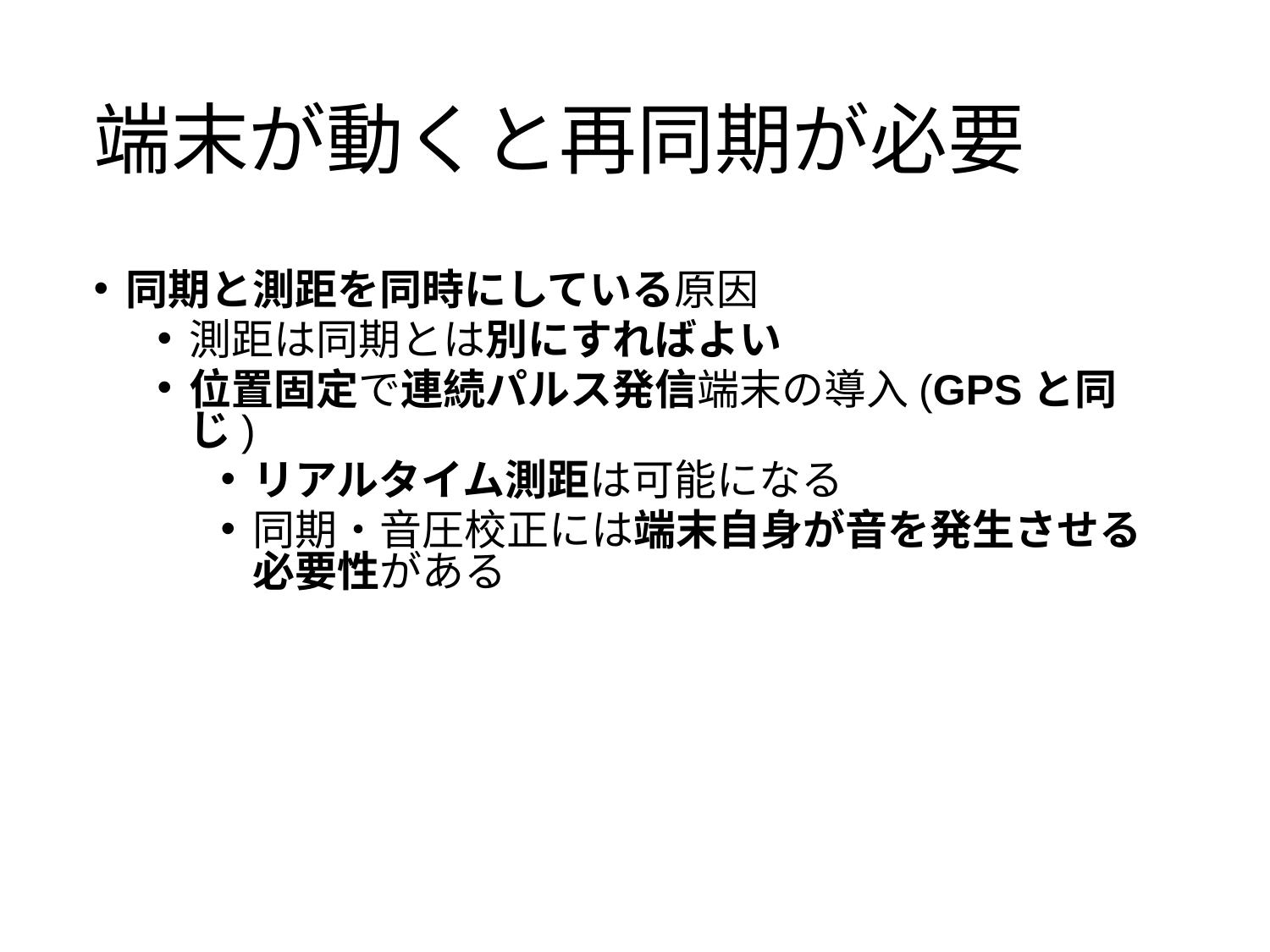

# 端末が動くと再同期が必要
同期と測距を同時にしている原因
測距は同期とは別にすればよい
位置固定で連続パルス発信端末の導入(GPSと同じ)
リアルタイム測距は可能になる
同期・音圧校正には端末自身が音を発生させる必要性がある